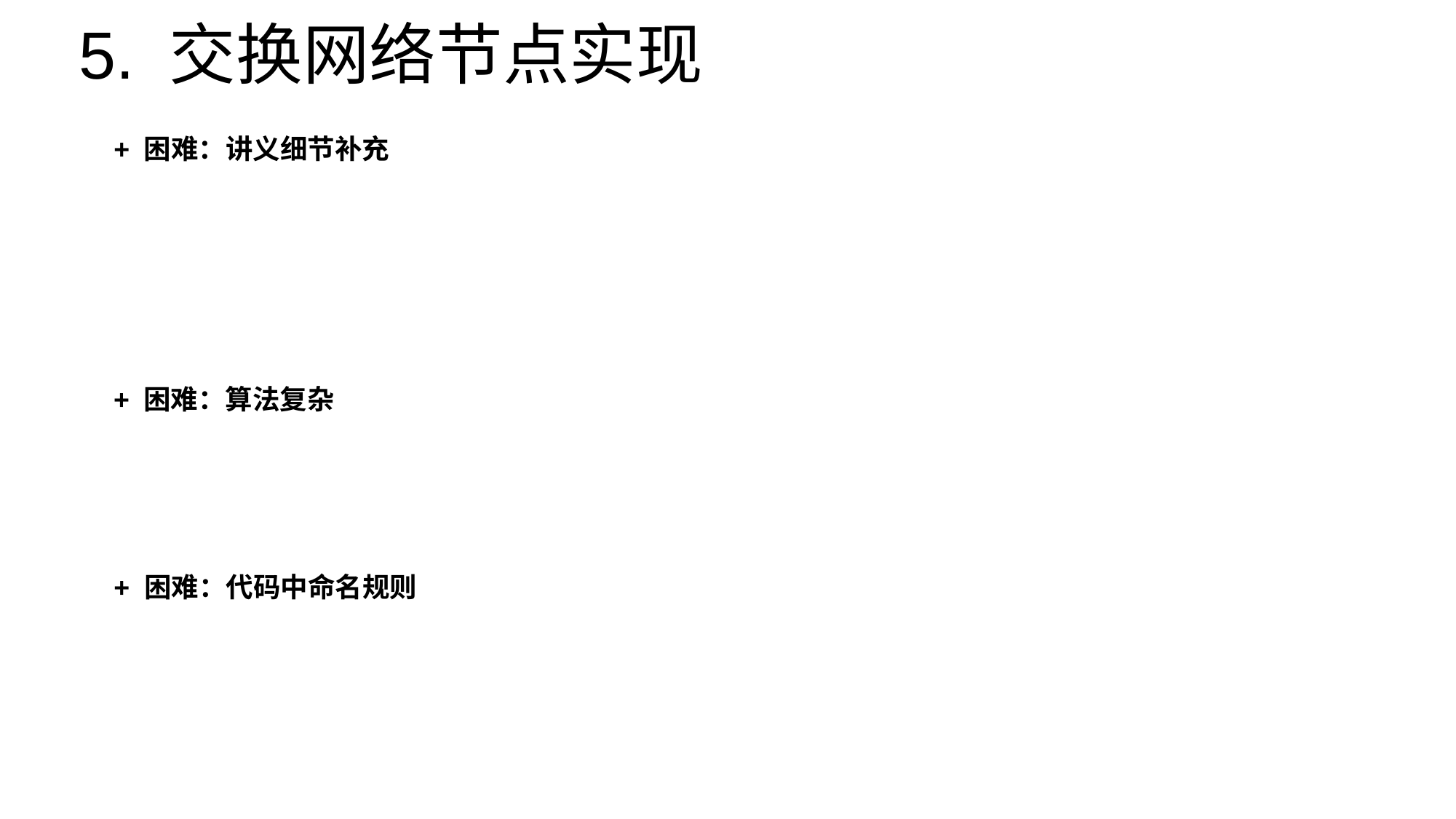

# 5. 交换网络节点实现
+ 困难：讲义细节补充
+ 困难：算法复杂
+ 困难：代码中命名规则